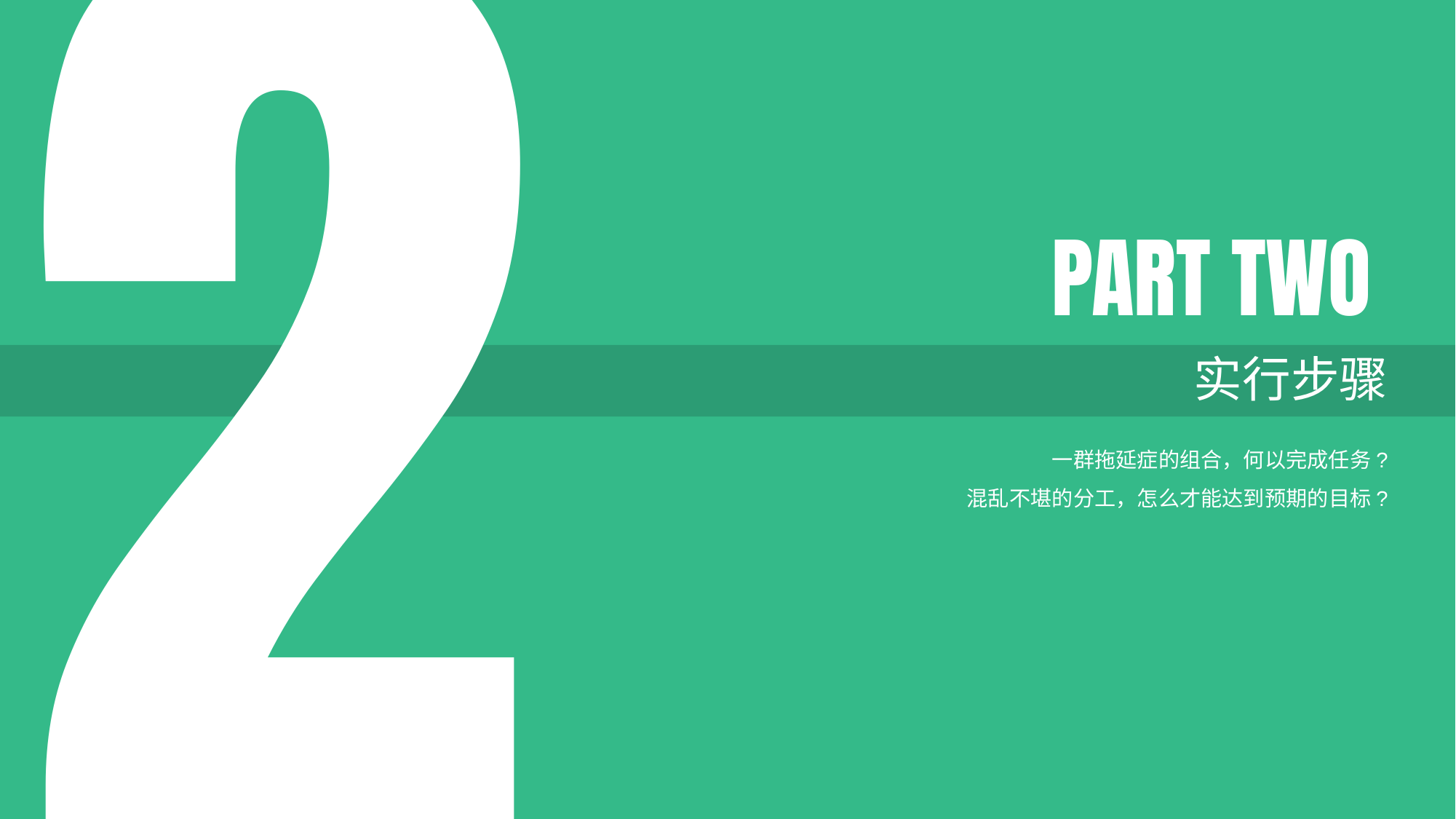

2
PART TWO
实行步骤

一群拖延症的组合，何以完成任务?
混乱不堪的分工，怎么才能达到预期的目标?